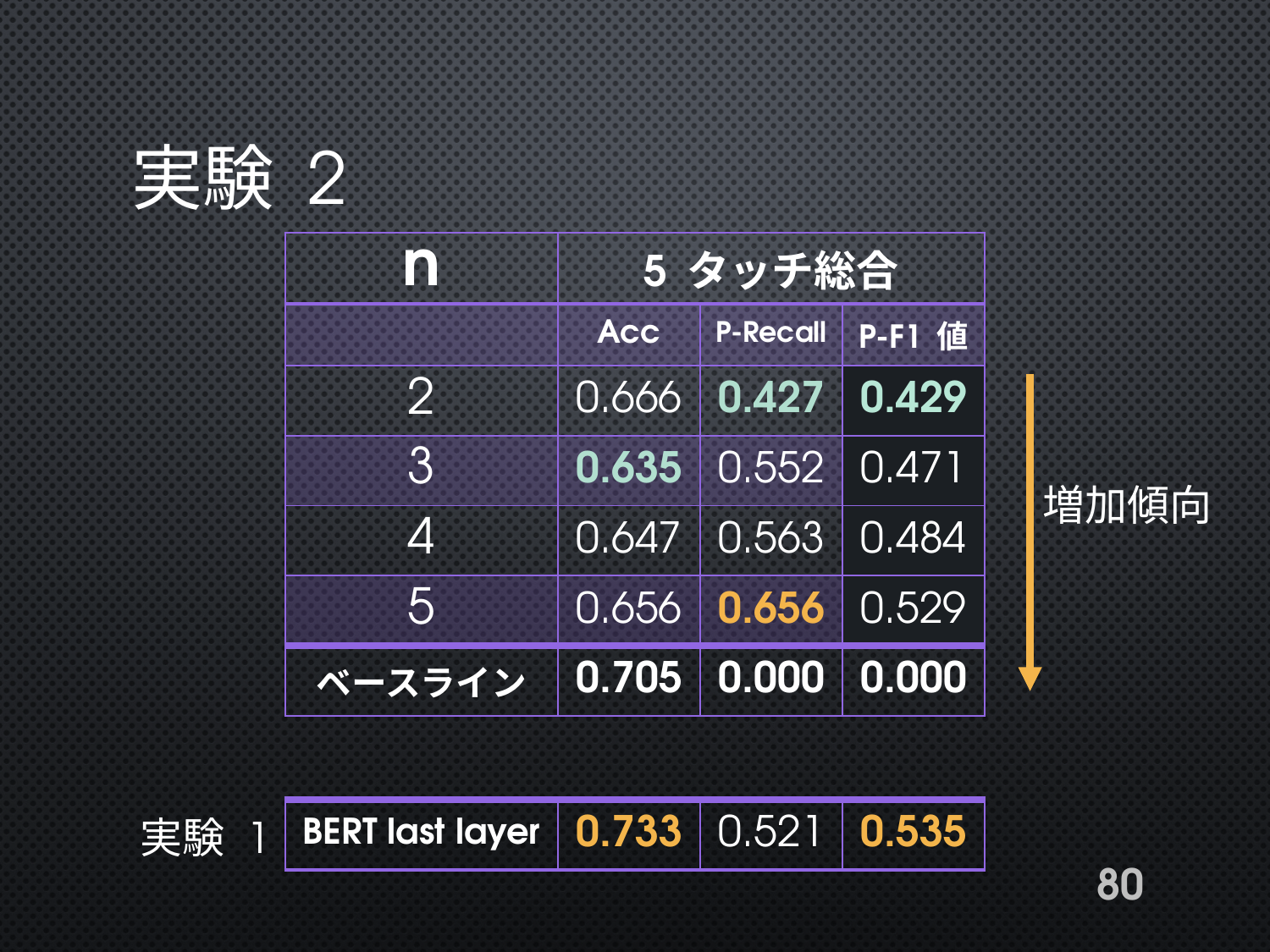

# 実験 2
| n | 5 タッチ総合 |  |  |
| --- | --- | --- | --- |
|  | Acc | P-Recall | P-F1 値 |
| 2 | 0.666 | 0.427 | 0.429 |
| 3 | 0.635 | 0.552 | 0.471 |
| 4 | 0.647 | 0.563 | 0.484 |
| 5 | 0.656 | 0.656 | 0.529 |
| ベースライン | 0.705 | 0.000 | 0.000 |
増加傾向
実験 1
| BERT last layer | 0.733 | 0.521 | 0.535 |
| --- | --- | --- | --- |
80